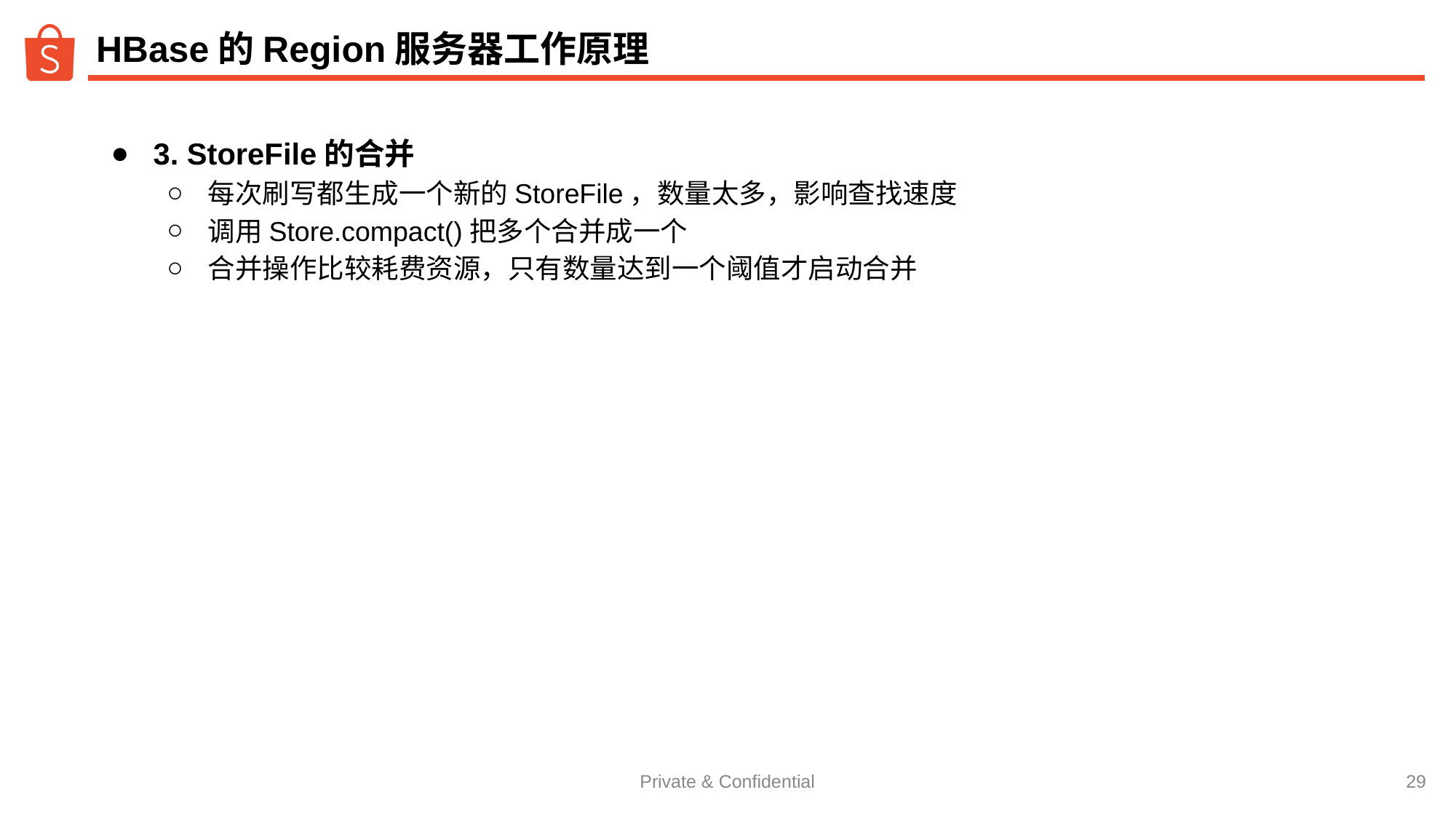

# HBase的Region服务器工作原理
3. StoreFile的合并
每次刷写都生成一个新的StoreFile，数量太多，影响查找速度
调用Store.compact()把多个合并成一个
合并操作比较耗费资源，只有数量达到一个阈值才启动合并

29
Private & Confidential